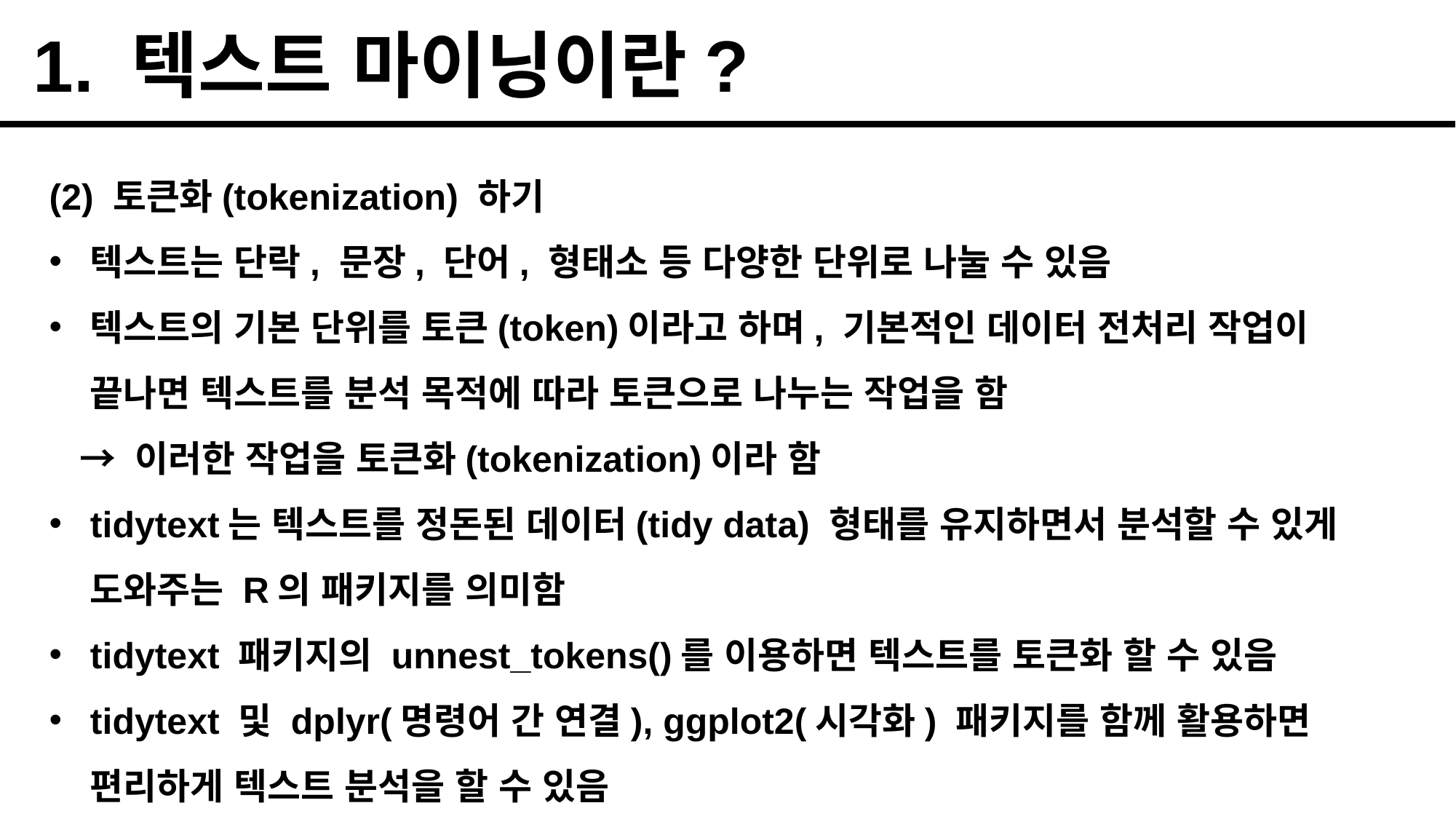

1. 텍스트 마이닝이란?
(2) 토큰화(tokenization) 하기
텍스트는 단락, 문장, 단어, 형태소 등 다양한 단위로 나눌 수 있음
텍스트의 기본 단위를 토큰(token)이라고 하며, 기본적인 데이터 전처리 작업이 끝나면 텍스트를 분석 목적에 따라 토큰으로 나누는 작업을 함
   → 이러한 작업을 토큰화(tokenization)이라 함
tidytext는 텍스트를 정돈된 데이터(tidy data) 형태를 유지하면서 분석할 수 있게 도와주는 R의 패키지를 의미함
tidytext 패키지의 unnest_tokens()를 이용하면 텍스트를 토큰화 할 수 있음
tidytext 및 dplyr(명령어 간 연결), ggplot2(시각화) 패키지를 함께 활용하면 편리하게 텍스트 분석을 할 수 있음